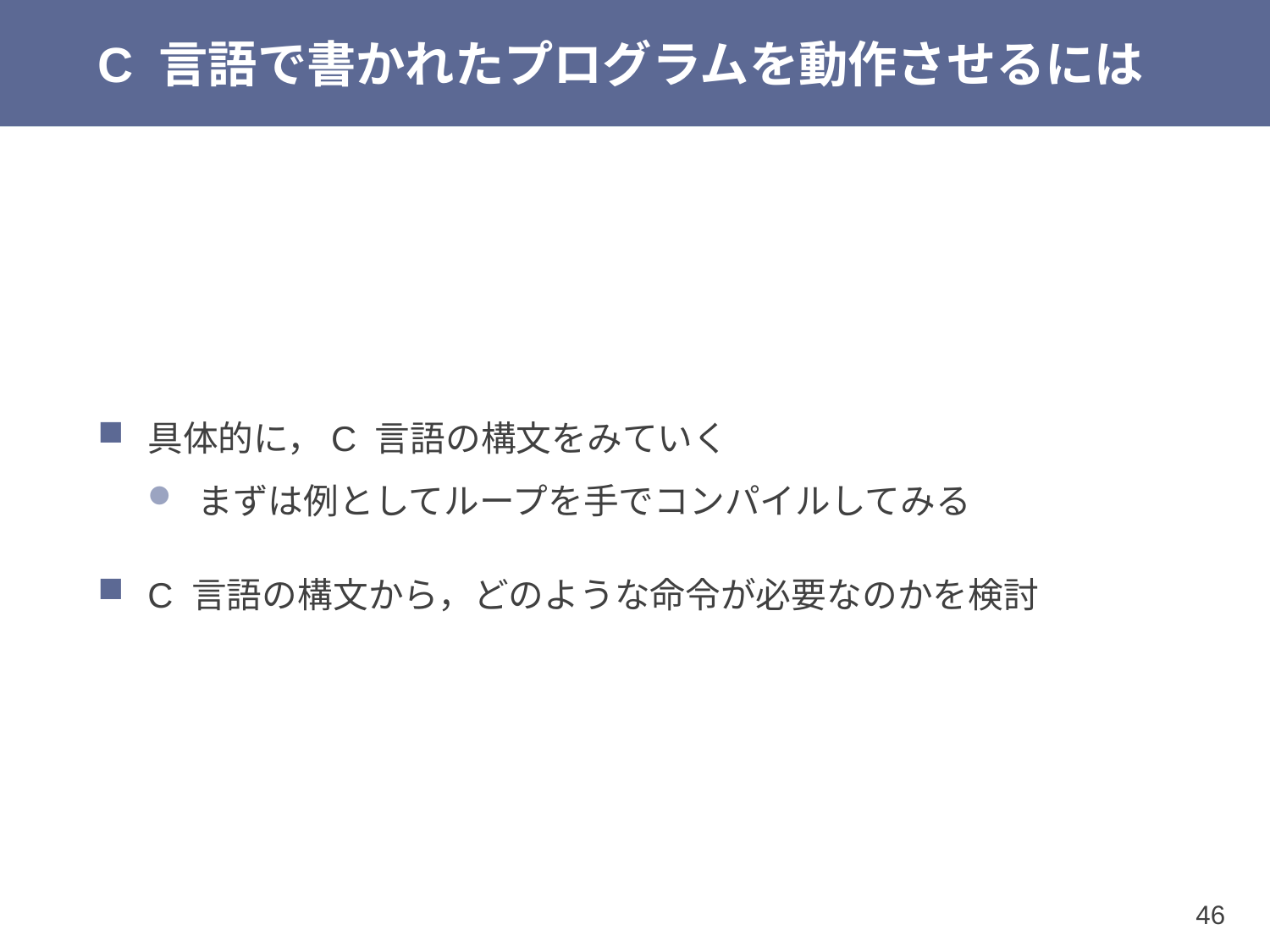

# C 言語で書かれたプログラムを動作させるには
具体的に，C 言語の構文をみていく
まずは例としてループを手でコンパイルしてみる
C 言語の構文から，どのような命令が必要なのかを検討